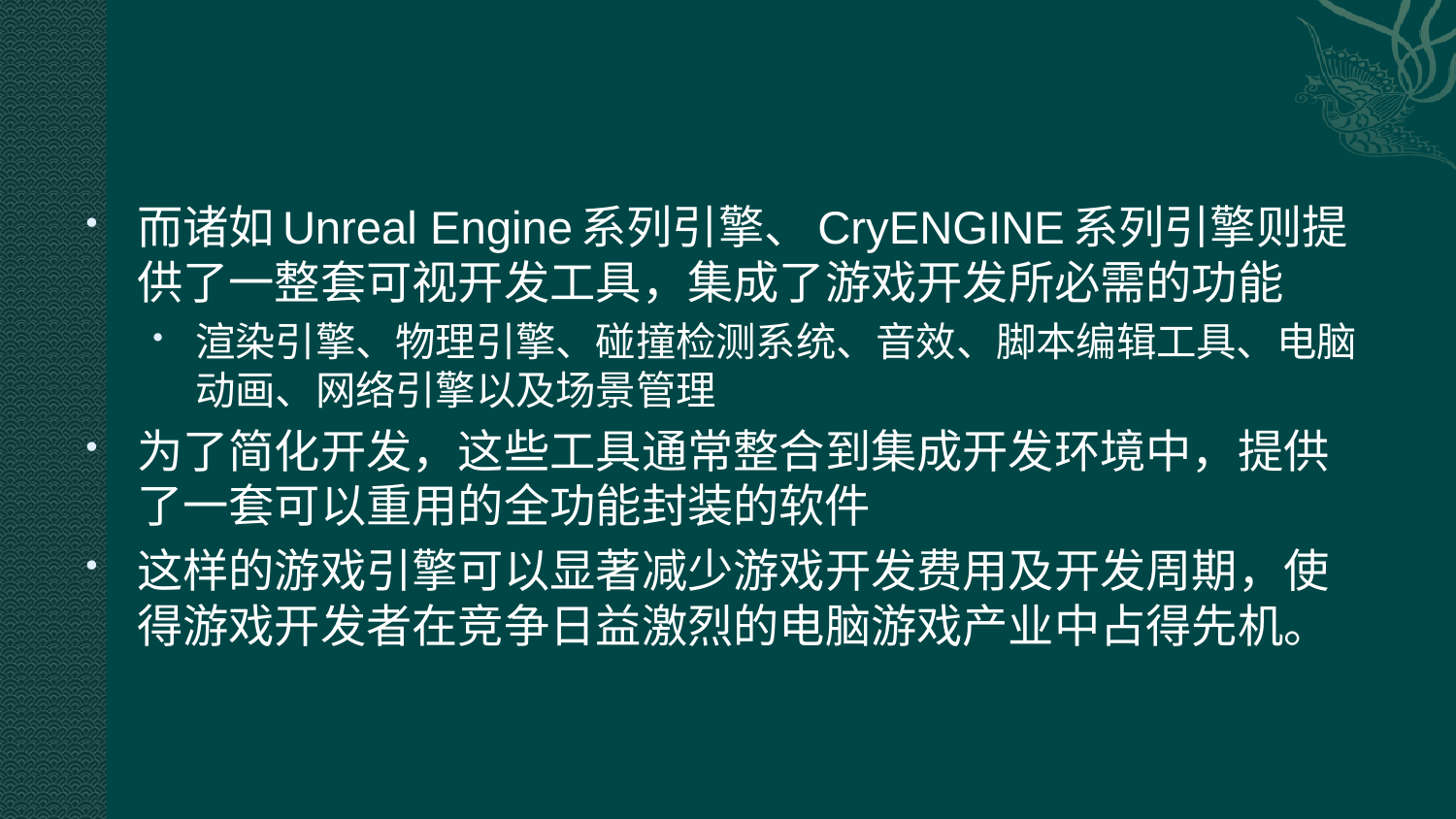

#
而诸如Unreal Engine系列引擎、CryENGINE系列引擎则提供了一整套可视开发工具，集成了游戏开发所必需的功能
渲染引擎、物理引擎、碰撞检测系统、音效、脚本编辑工具、电脑动画、网络引擎以及场景管理
为了简化开发，这些工具通常整合到集成开发环境中，提供了一套可以重用的全功能封装的软件
这样的游戏引擎可以显著减少游戏开发费用及开发周期，使得游戏开发者在竞争日益激烈的电脑游戏产业中占得先机。